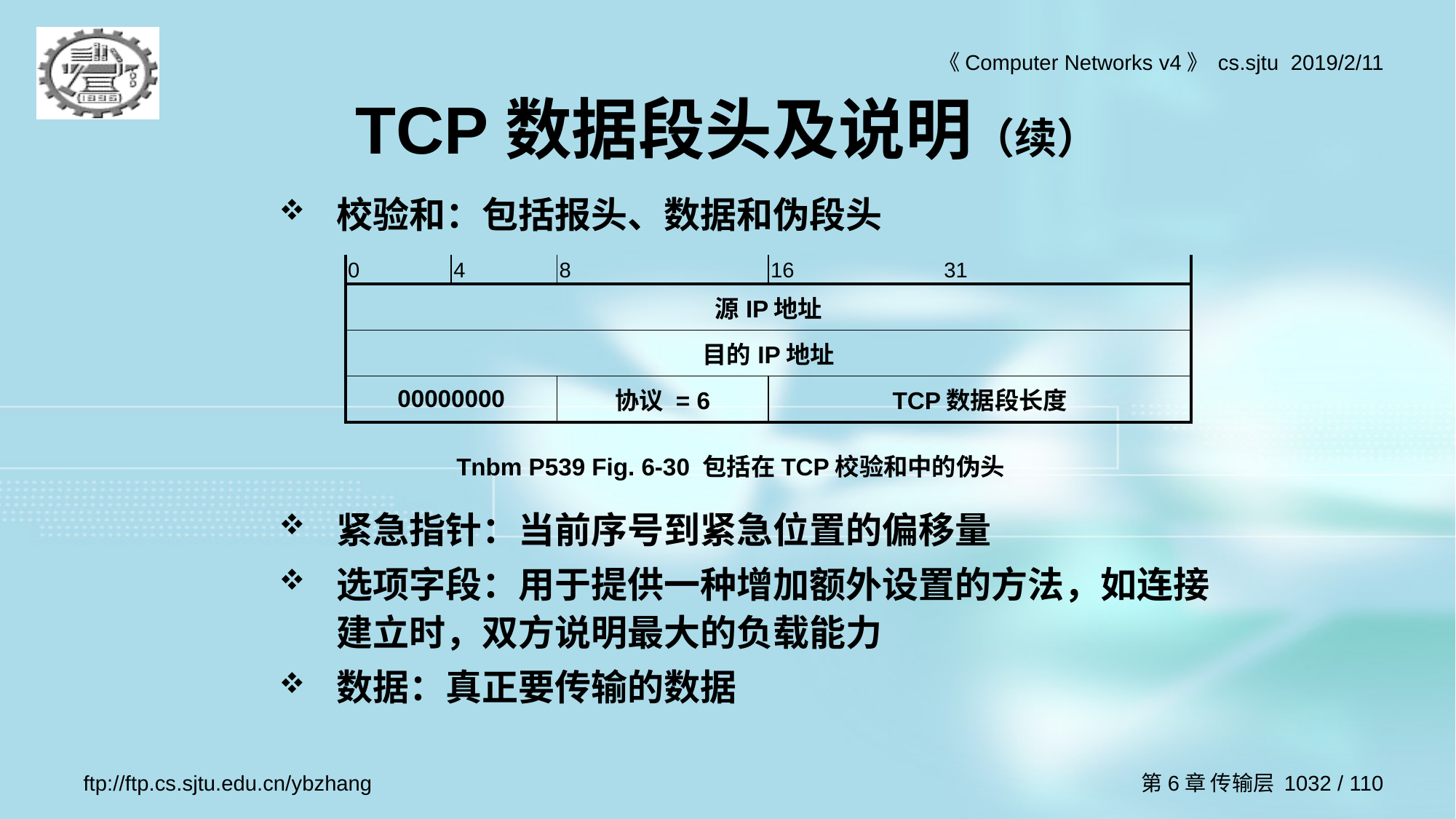

# TCP数据段头及说明（续）
校验和：包括报头、数据和伪段头

紧急指针：当前序号到紧急位置的偏移量
选项字段：用于提供一种增加额外设置的方法，如连接建立时，双方说明最大的负载能力
数据：真正要传输的数据
| 0 | 4 | 8 | 16 31 |
| --- | --- | --- | --- |
| 源IP地址 |  |  |  |
| 目的IP地址 |  |  |  |
| 00000000 |  | 协议 = 6 | TCP数据段长度 |
Tnbm P539 Fig. 6-30 包括在TCP校验和中的伪头